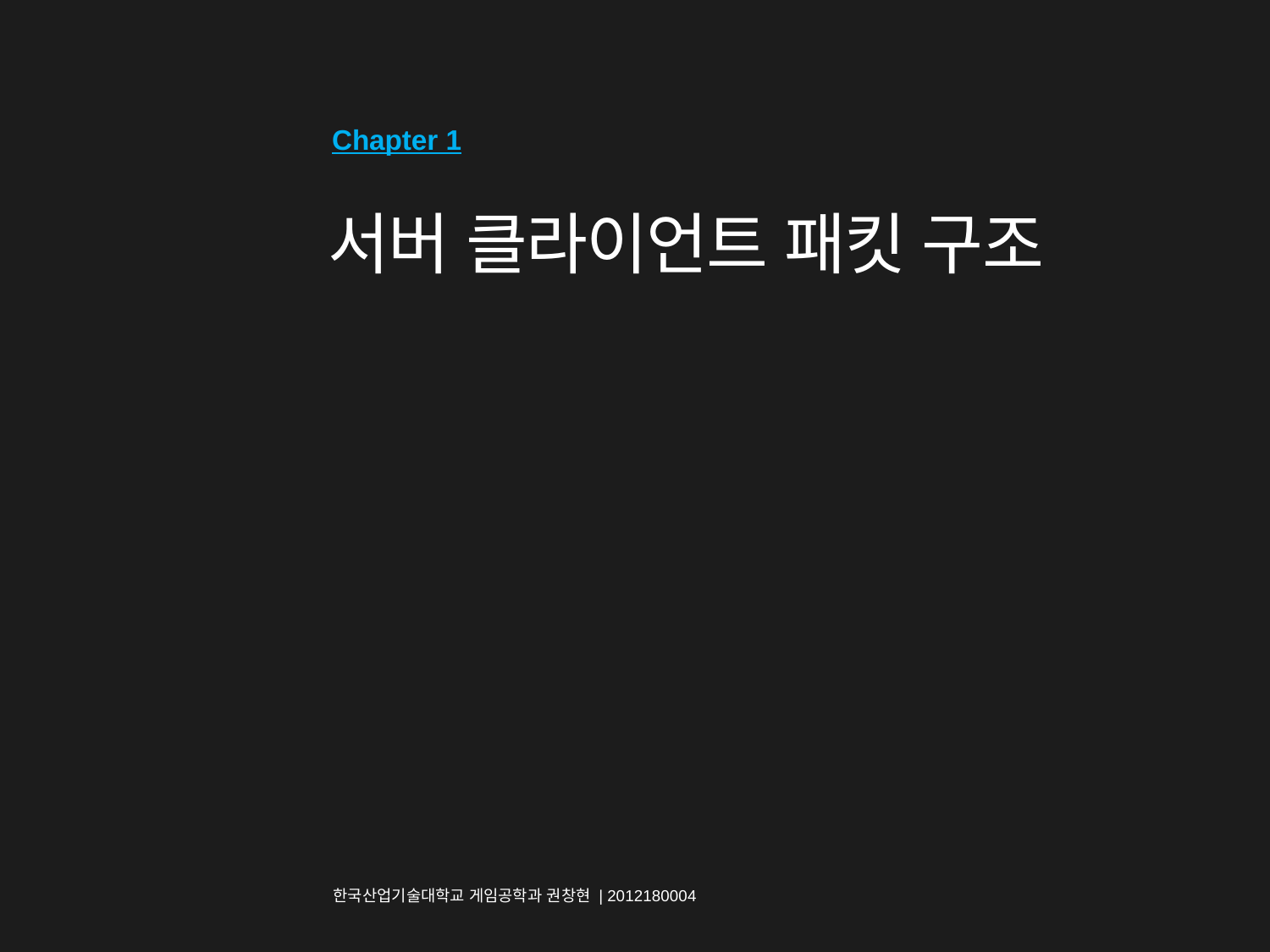

Chapter 1
# 서버 클라이언트 패킷 구조
한국산업기술대학교 게임공학과 권창현 | 2012180004